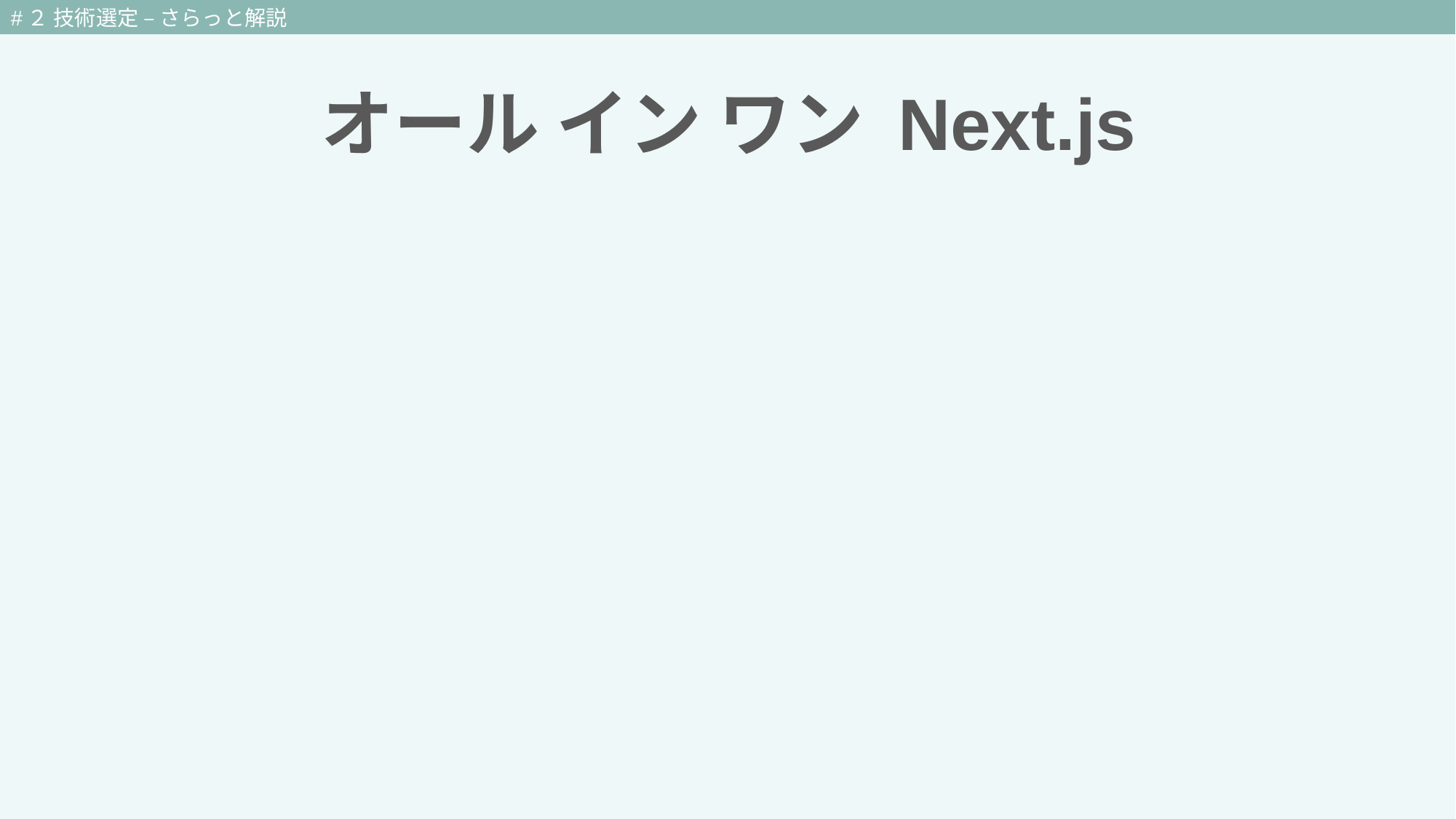

#２ 技術選定 – さらっと解説
# オール イン ワン Next.js